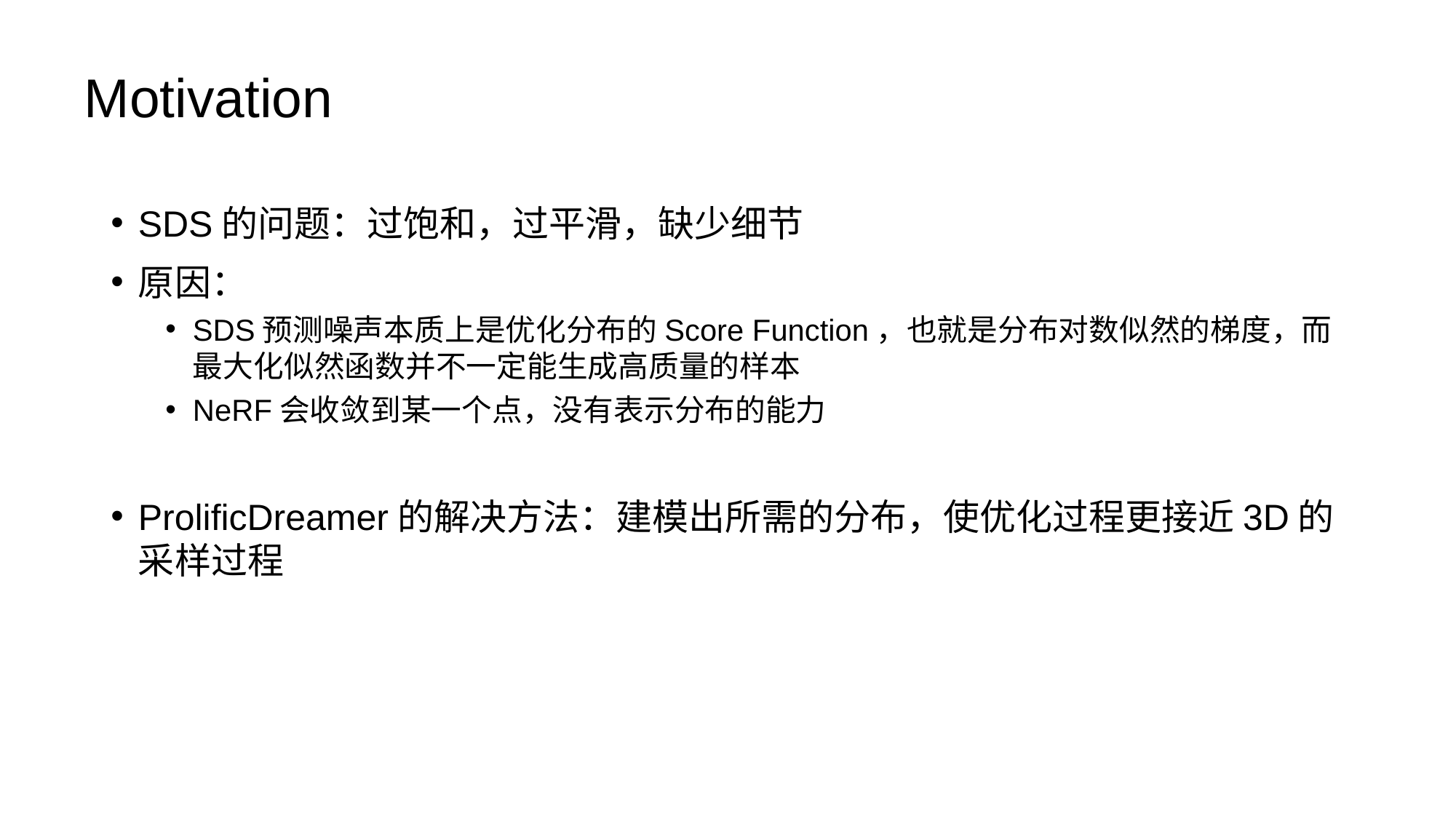

# Motivation
SDS的问题：过饱和，过平滑，缺少细节
原因：
SDS预测噪声本质上是优化分布的Score Function，也就是分布对数似然的梯度，而最大化似然函数并不一定能生成高质量的样本
NeRF会收敛到某一个点，没有表示分布的能力

ProlificDreamer的解决方法：建模出所需的分布，使优化过程更接近3D的采样过程